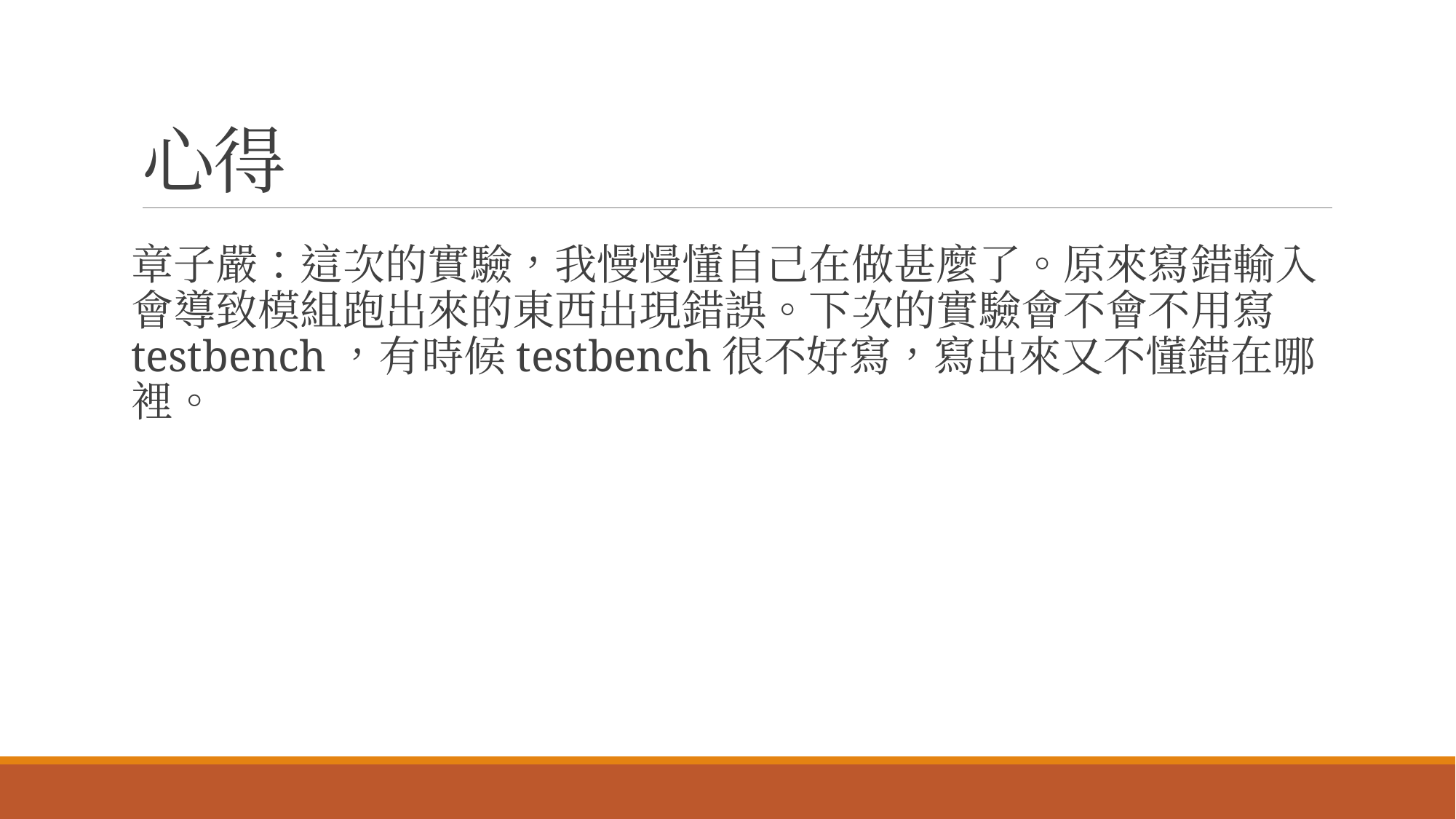

# 心得
章子嚴：這次的實驗，我慢慢懂自己在做甚麼了。原來寫錯輸入會導致模組跑出來的東西出現錯誤。下次的實驗會不會不用寫testbench，有時候testbench很不好寫，寫出來又不懂錯在哪裡。